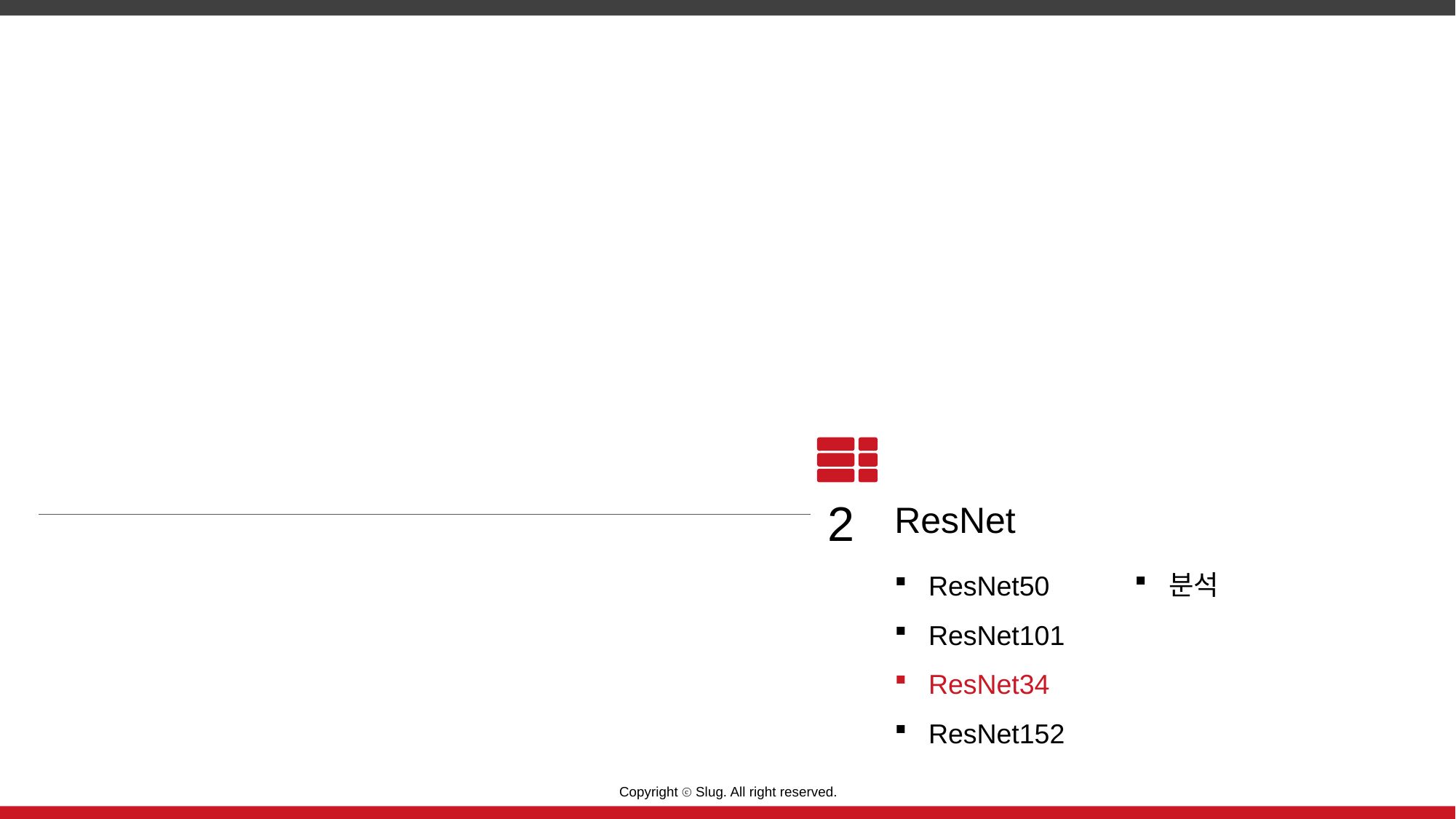

2
ResNet
ResNet50
ResNet101
ResNet34
ResNet152
분석